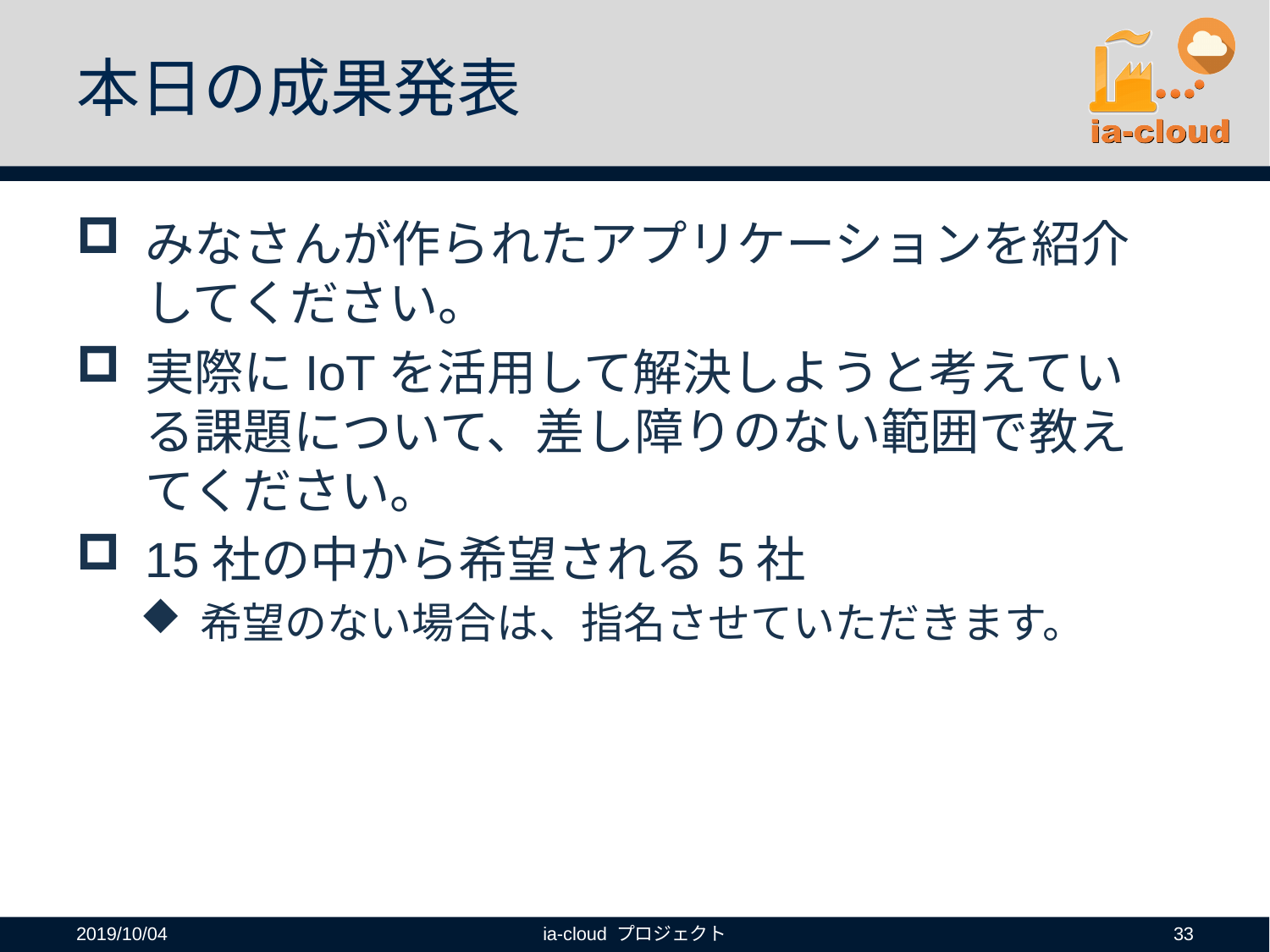

# 本日の成果発表
みなさんが作られたアプリケーションを紹介してください。
実際にIoTを活用して解決しようと考えている課題について、差し障りのない範囲で教えてください。
15社の中から希望される5社
希望のない場合は、指名させていただきます。
2019/10/04
ia-cloud プロジェクト
33